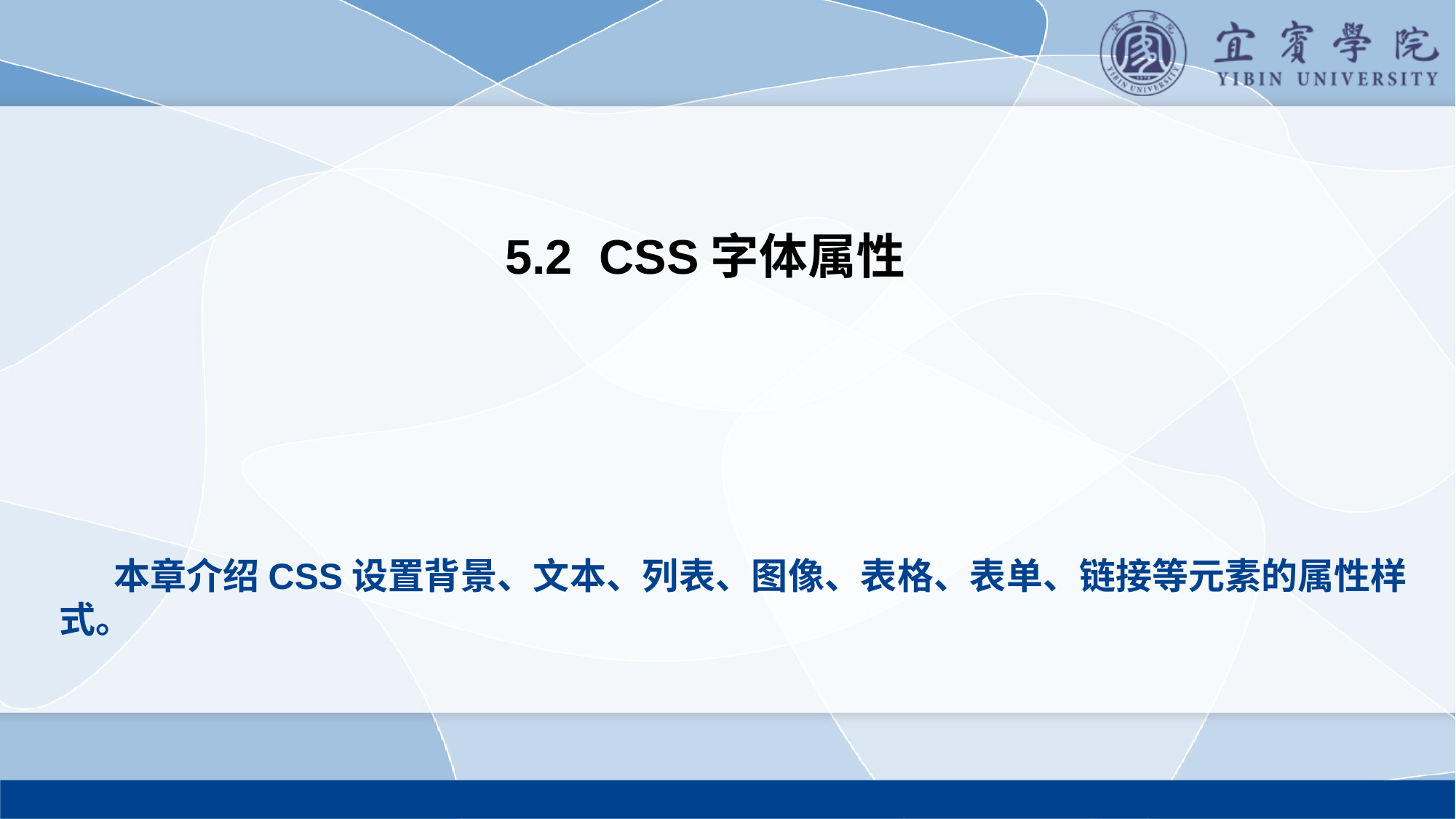

5.2  CSS字体属性
本章介绍CSS设置背景、文本、列表、图像、表格、表单、链接等元素的属性样式。